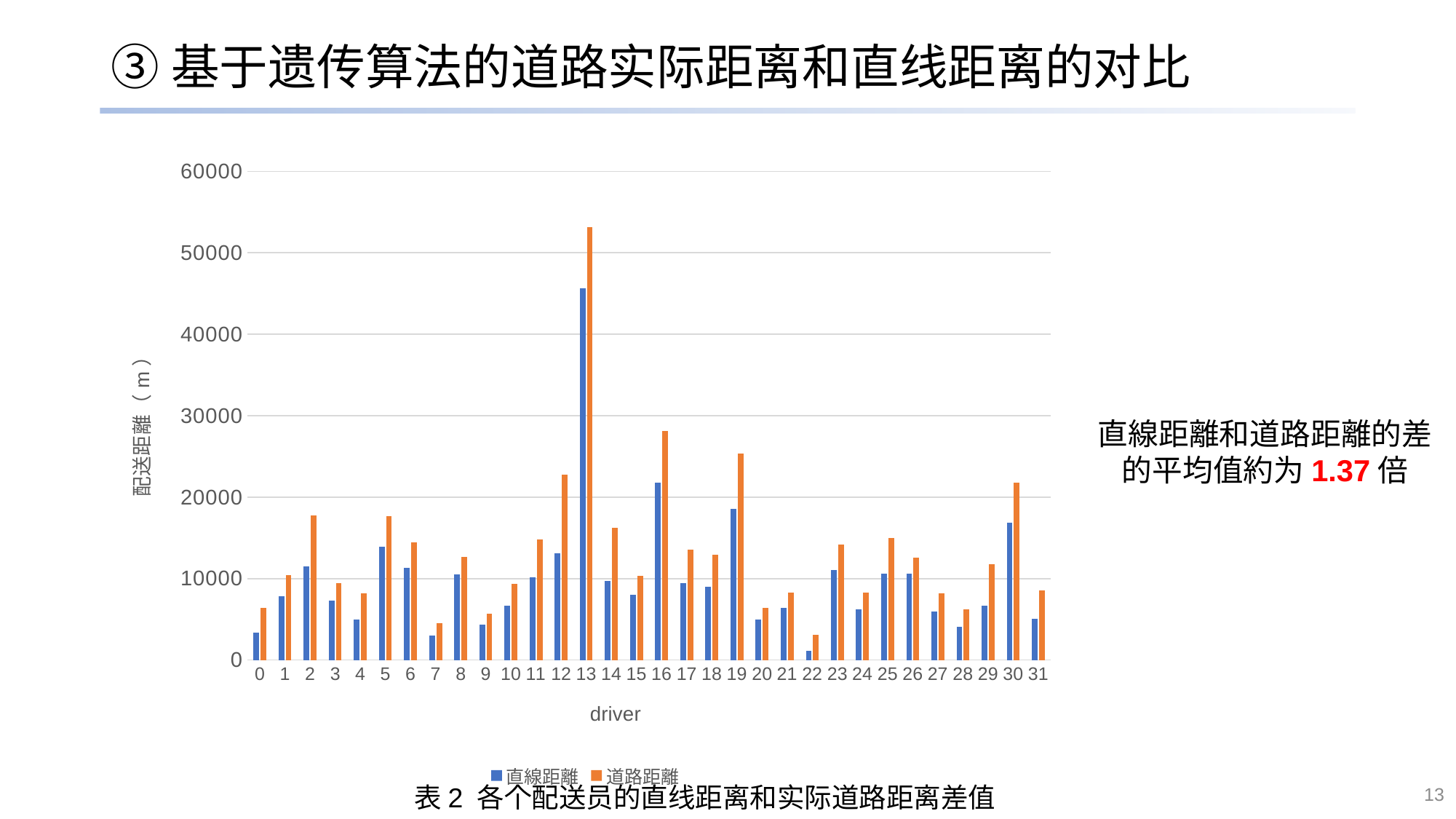

# ③基于遗传算法的道路实际距离和直线距离的对比

### Chart

| Category | 直線距離 | 道路距離 |
|---|---|---|
| 0 | 3369.0 | 6443.0 |
| 1 | 7847.0 | 10422.0 |
| 2 | 11470.0 | 17713.0 |
| 3 | 7280.0 | 9483.0 |
| 4 | 5014.0 | 8175.0 |
| 5 | 13912.0 | 17642.0 |
| 6 | 11361.0 | 14466.0 |
| 7 | 3008.0 | 4548.0 |
| 8 | 10522.0 | 12619.0 |
| 9 | 4343.0 | 5670.0 |
| 10 | 6669.0 | 9393.0 |
| 11 | 10162.0 | 14758.0 |
| 12 | 13126.0 | 22799.0 |
| 13 | 45660.0 | 53196.0 |
| 14 | 9684.0 | 16242.0 |
| 15 | 8021.0 | 10324.0 |
| 16 | 21809.0 | 28132.0 |
| 17 | 9420.0 | 13581.0 |
| 18 | 9004.0 | 12923.0 |
| 19 | 18520.0 | 25331.0 |
| 20 | 4995.0 | 6397.0 |
| 21 | 6445.0 | 8308.0 |
| 22 | 1144.0 | 3131.0 |
| 23 | 11010.0 | 14198.0 |
| 24 | 6256.0 | 8294.0 |
| 25 | 10583.0 | 14952.0 |
| 26 | 10575.0 | 12541.0 |
| 27 | 5991.0 | 8147.0 |
| 28 | 4045.0 | 6192.0 |
| 29 | 6699.0 | 11750.0 |
| 30 | 16902.0 | 21762.0 |
| 31 | 5020.0 | 8525.0 |
直線距離和道路距離的差
的平均值約为1.37倍
13
表2 各个配送员的直线距离和实际道路距离差值